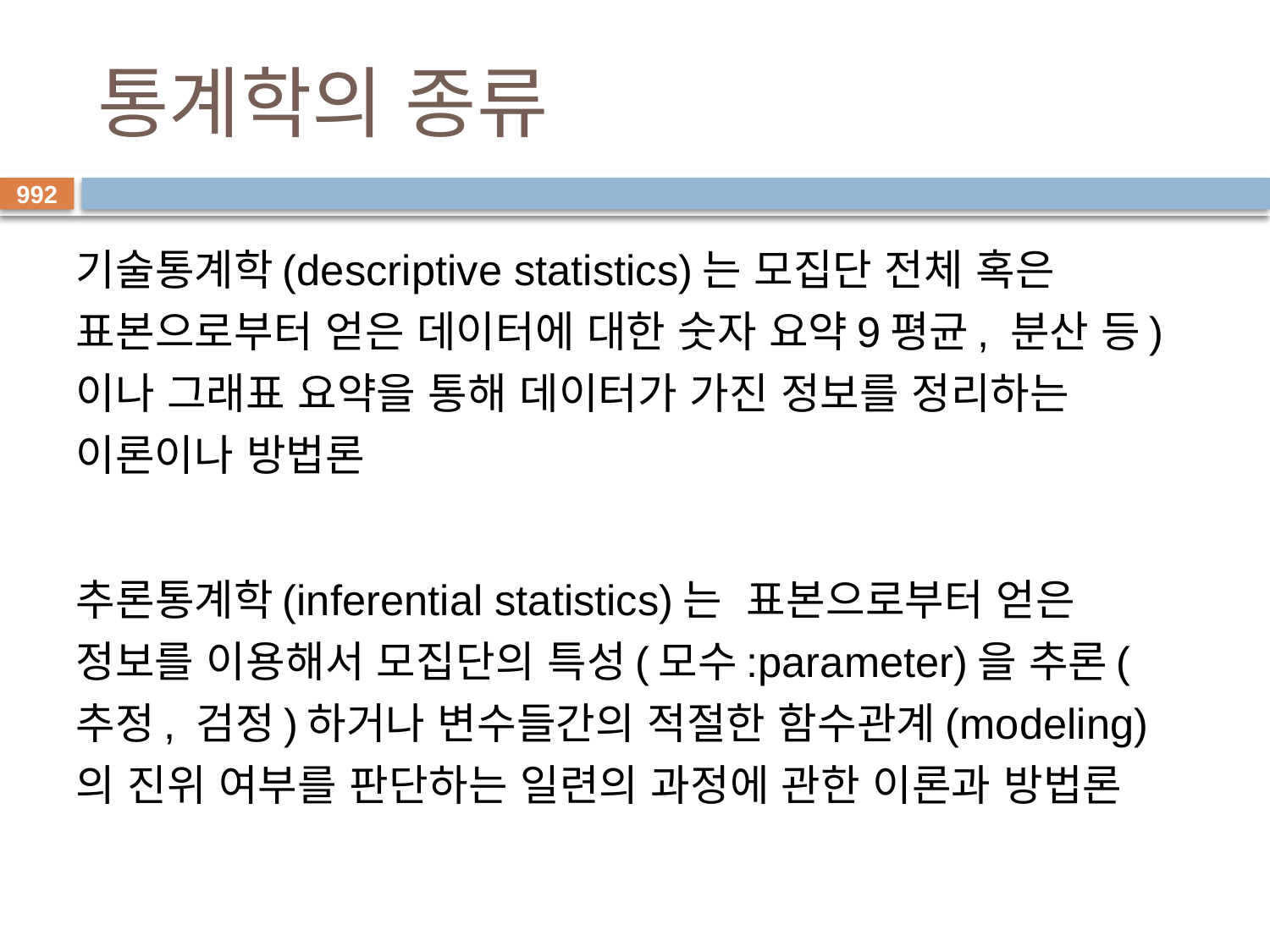

# 통계학의 종류
992
기술통계학(descriptive statistics)는 모집단 전체 혹은 표본으로부터 얻은 데이터에 대한 숫자 요약9평균, 분산 등)이나 그래표 요약을 통해 데이터가 가진 정보를 정리하는 이론이나 방법론

추론통계학(inferential statistics)는  표본으로부터 얻은 정보를 이용해서 모집단의 특성(모수:parameter)을 추론(추정, 검정)하거나 변수들간의 적절한 함수관계(modeling)의 진위 여부를 판단하는 일련의 과정에 관한 이론과 방법론